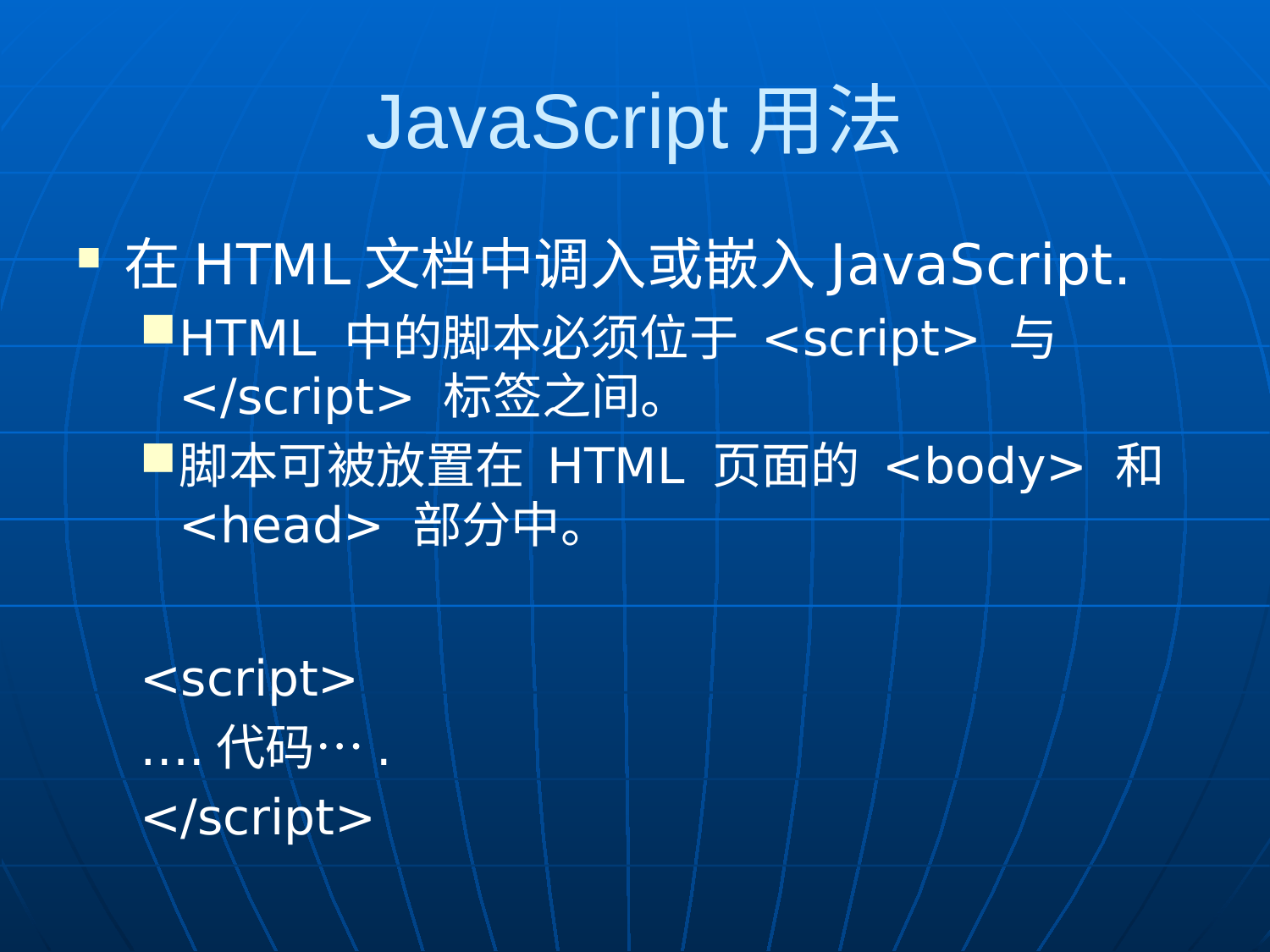

# JavaScript用法
在HTML文档中调入或嵌入JavaScript.
HTML 中的脚本必须位于 <script> 与 </script> 标签之间。
脚本可被放置在 HTML 页面的 <body> 和 <head> 部分中。

<script>
….代码….
</script>